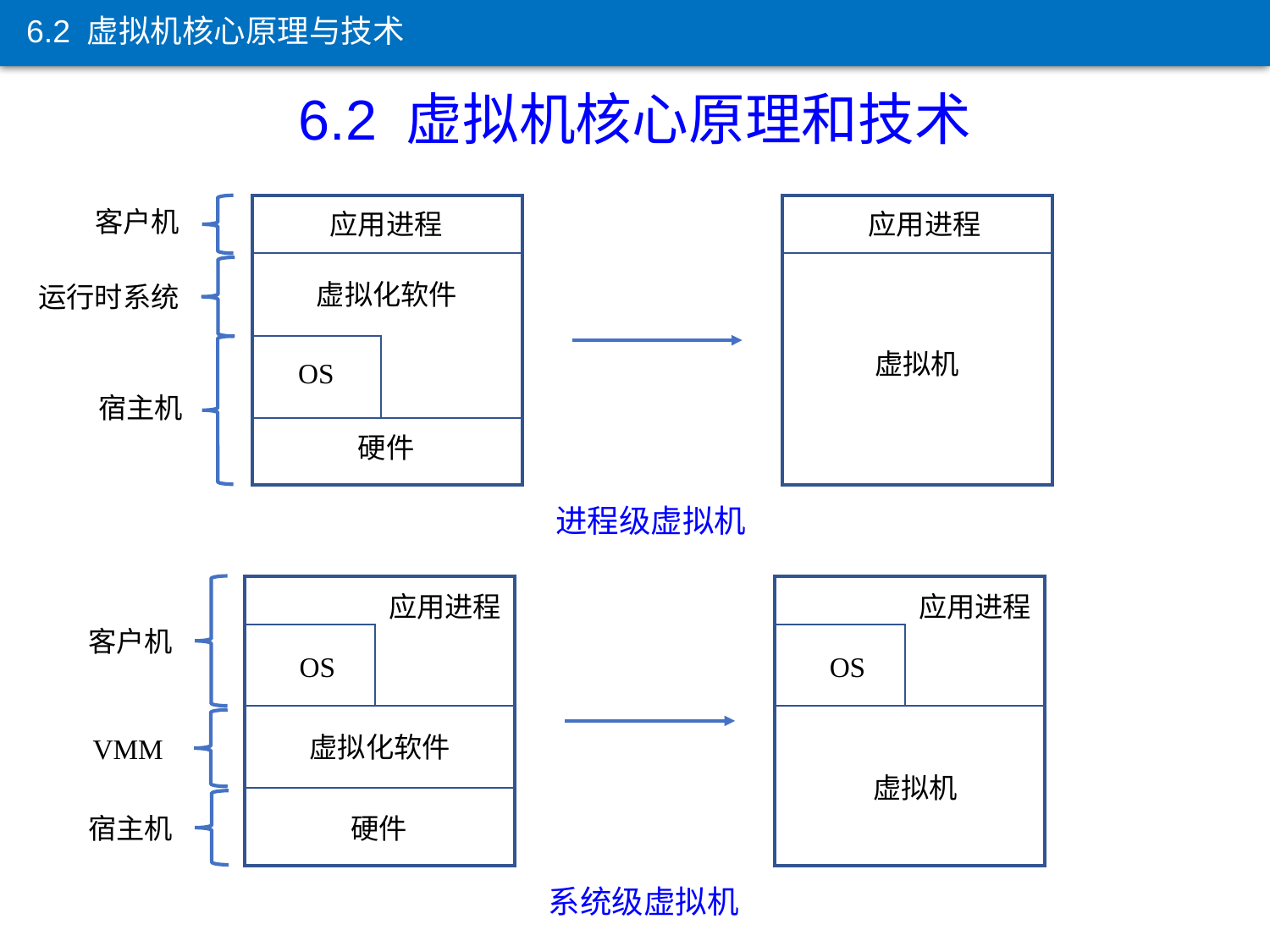

6.2 虚拟机核心原理与技术
6.2 虚拟机核心原理和技术

客户机
应用进程
应用进程

虚拟化软件
运行时系统

虚拟机
OS
宿主机
硬件
进程级虚拟机

应用进程
应用进程
客户机

OS
OS

虚拟化软件
VMM
虚拟机

宿主机
硬件
系统级虚拟机
17